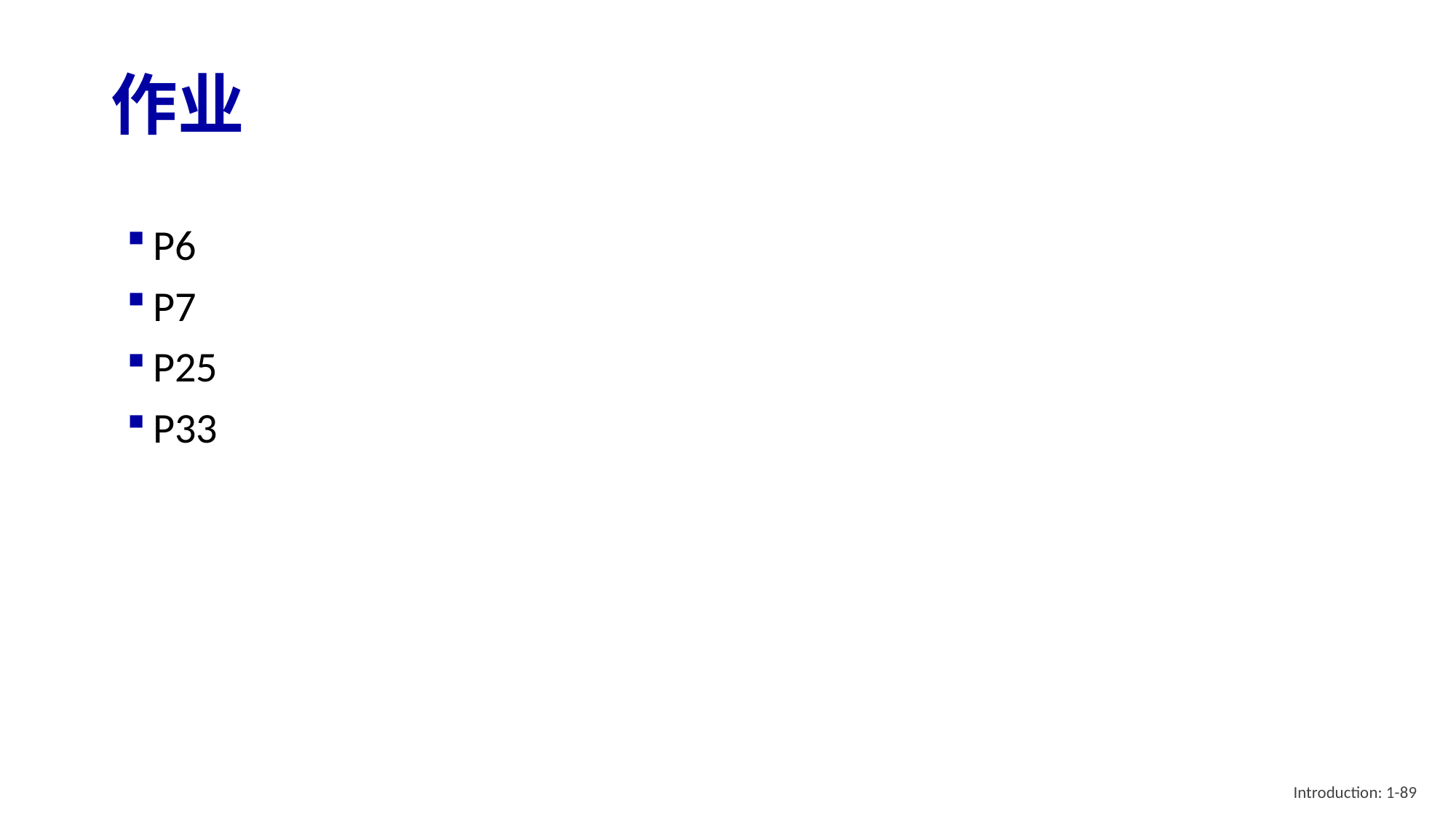

# 作业
P6
P7
P25
P33
Introduction: 1-89